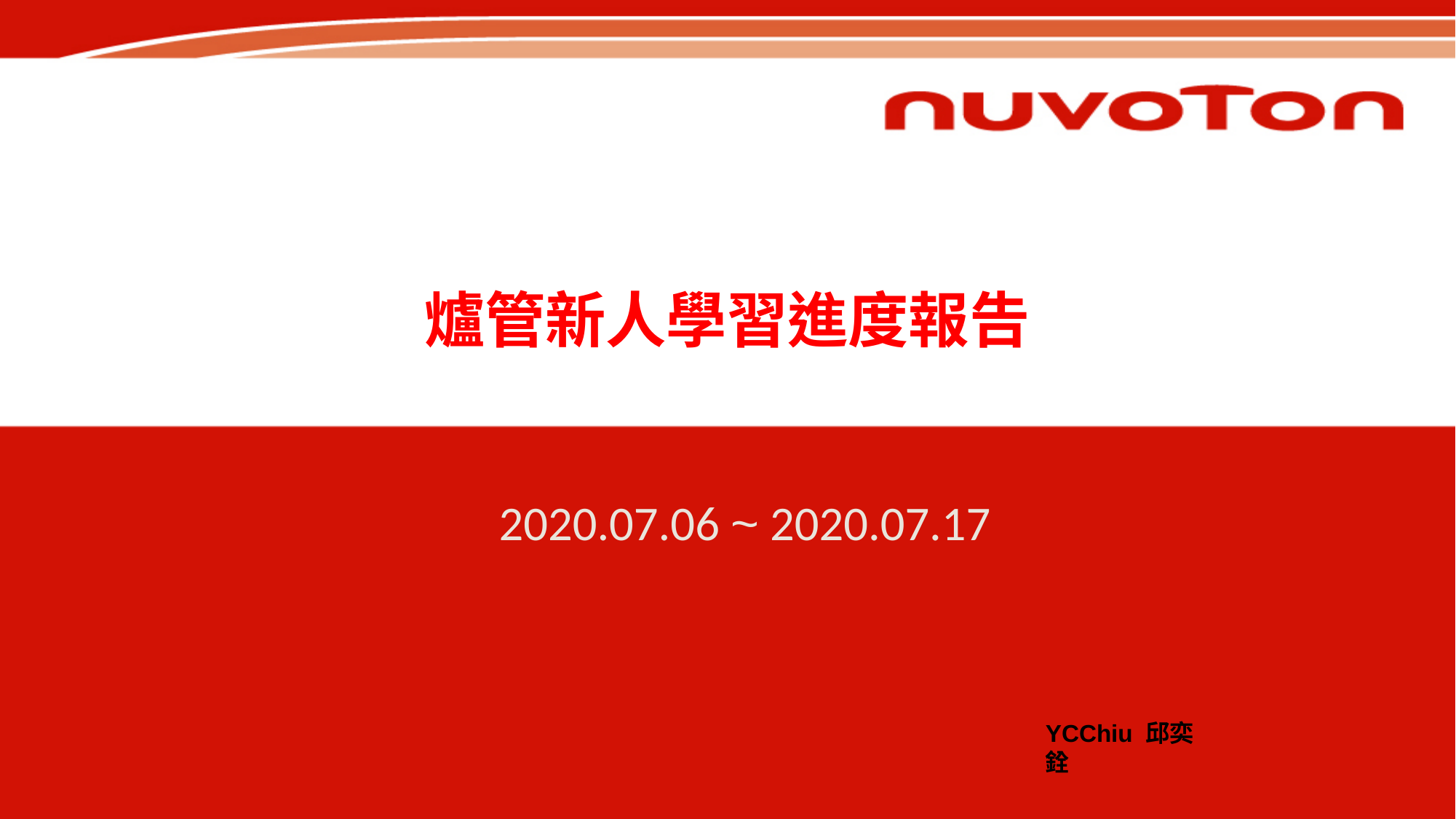

# 爐管新人學習進度報告
2020.07.06 ~ 2020.07.17
YCChiu 邱奕銓